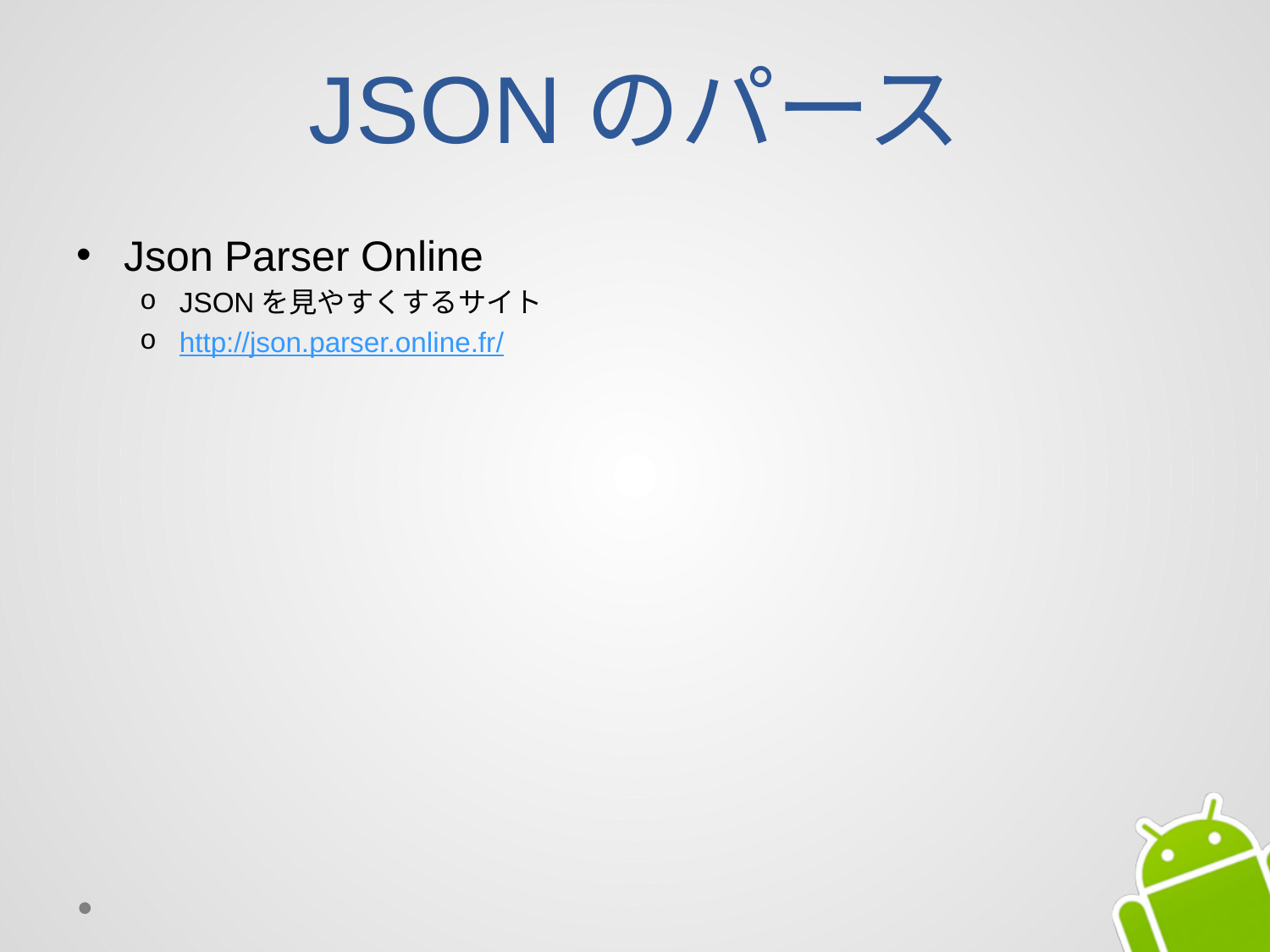

# JSONのパース
Json Parser Online
JSONを見やすくするサイト
http://json.parser.online.fr/